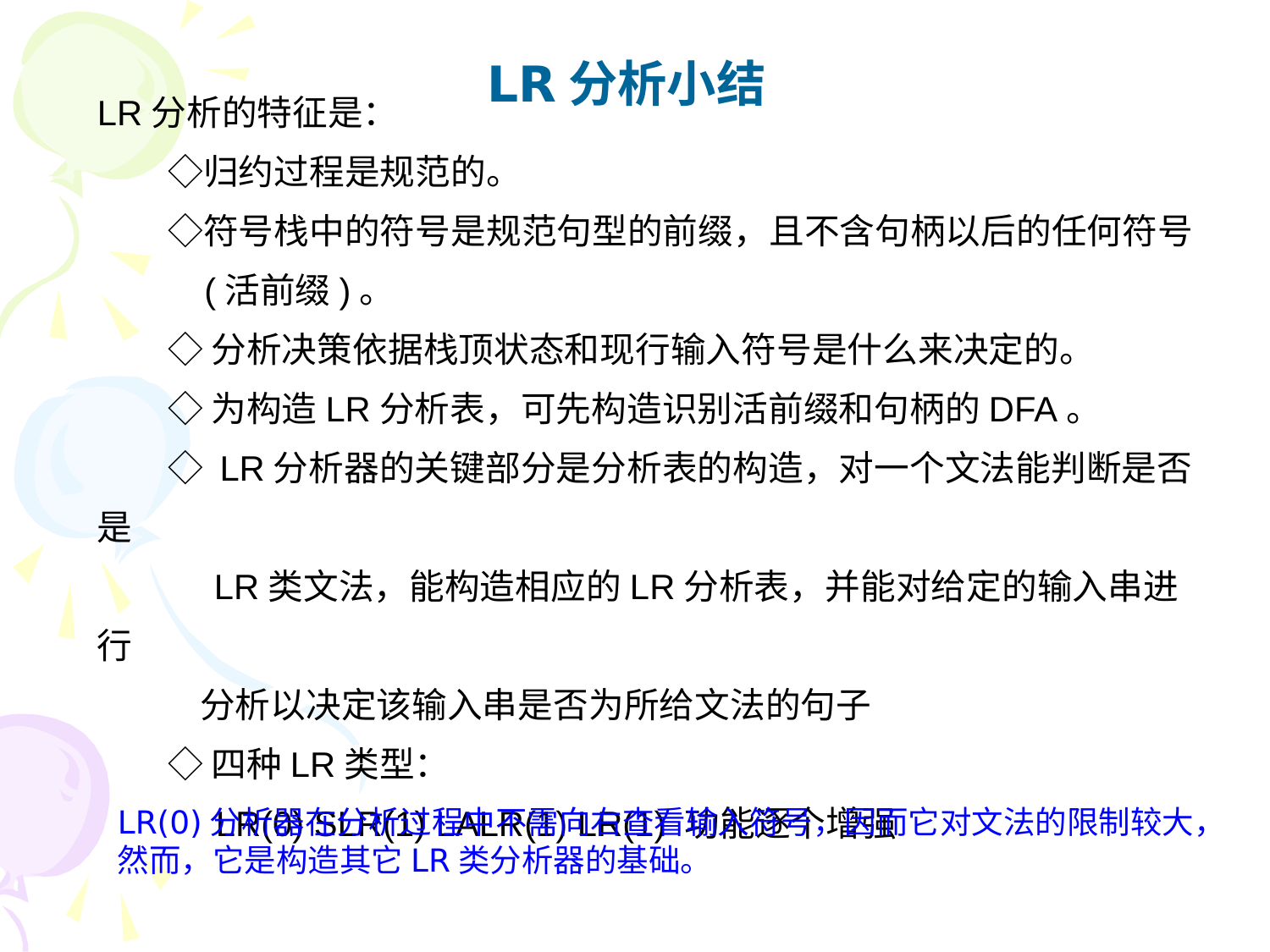

LR分析小结
LR分析的特征是：
　　◇归约过程是规范的。
　　◇符号栈中的符号是规范句型的前缀，且不含句柄以后的任何符号
           (活前缀)。
　　◇ 分析决策依据栈顶状态和现行输入符号是什么来决定的。
　　◇ 为构造LR分析表，可先构造识别活前缀和句柄的DFA。
　　◇ LR分析器的关键部分是分析表的构造，对一个文法能判断是否是
            LR类文法，能构造相应的LR分析表，并能对给定的输入串进行
            分析以决定该输入串是否为所给文法的句子
　　◇ 四种LR类型：
　　     LR(0) SLR(1) LALR(1) LR(1) 功能逐个增强
LR(0)分析器在分析过程中不需向右查看输入符号，因而它对文法的限制较大，然而，它是构造其它LR类分析器的基础。
184